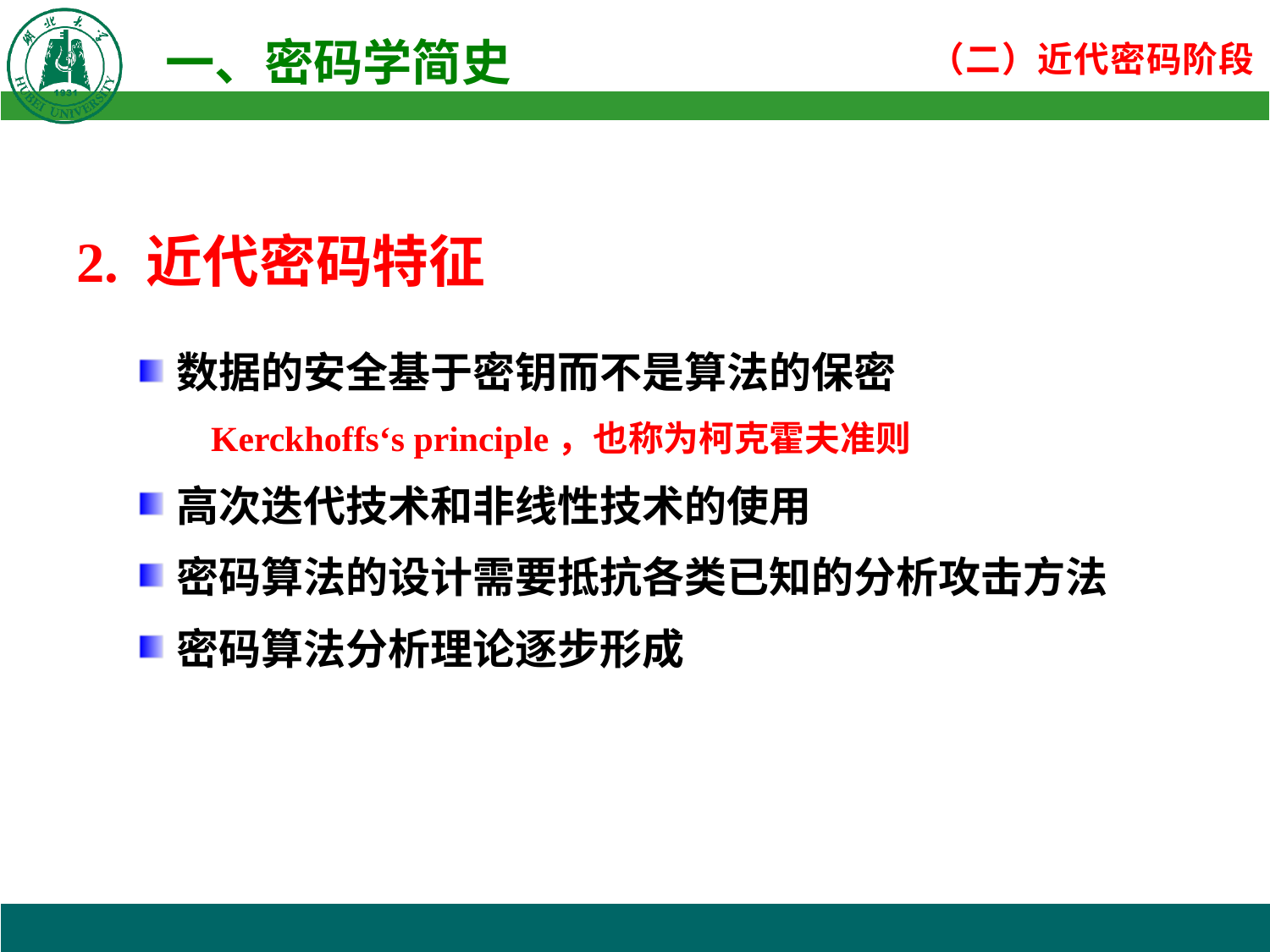

2. 近代密码特征
数据的安全基于密钥而不是算法的保密
Kerckhoffs‘s principle，也称为柯克霍夫准则
高次迭代技术和非线性技术的使用
密码算法的设计需要抵抗各类已知的分析攻击方法
密码算法分析理论逐步形成